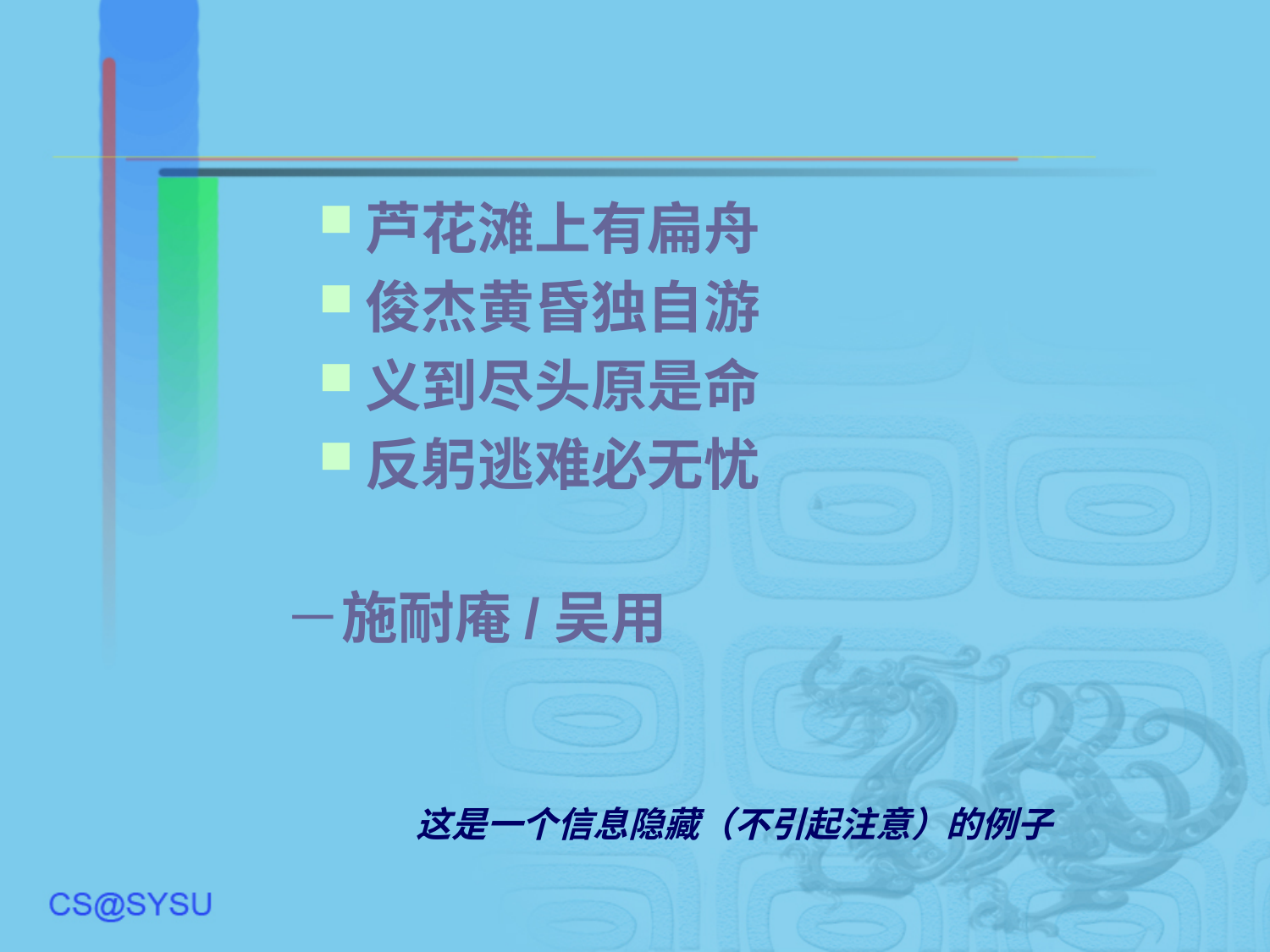

芦花滩上有扁舟
俊杰黄昏独自游
义到尽头原是命
反躬逃难必无忧
# －施耐庵/吴用
这是一个信息隐藏（不引起注意）的例子